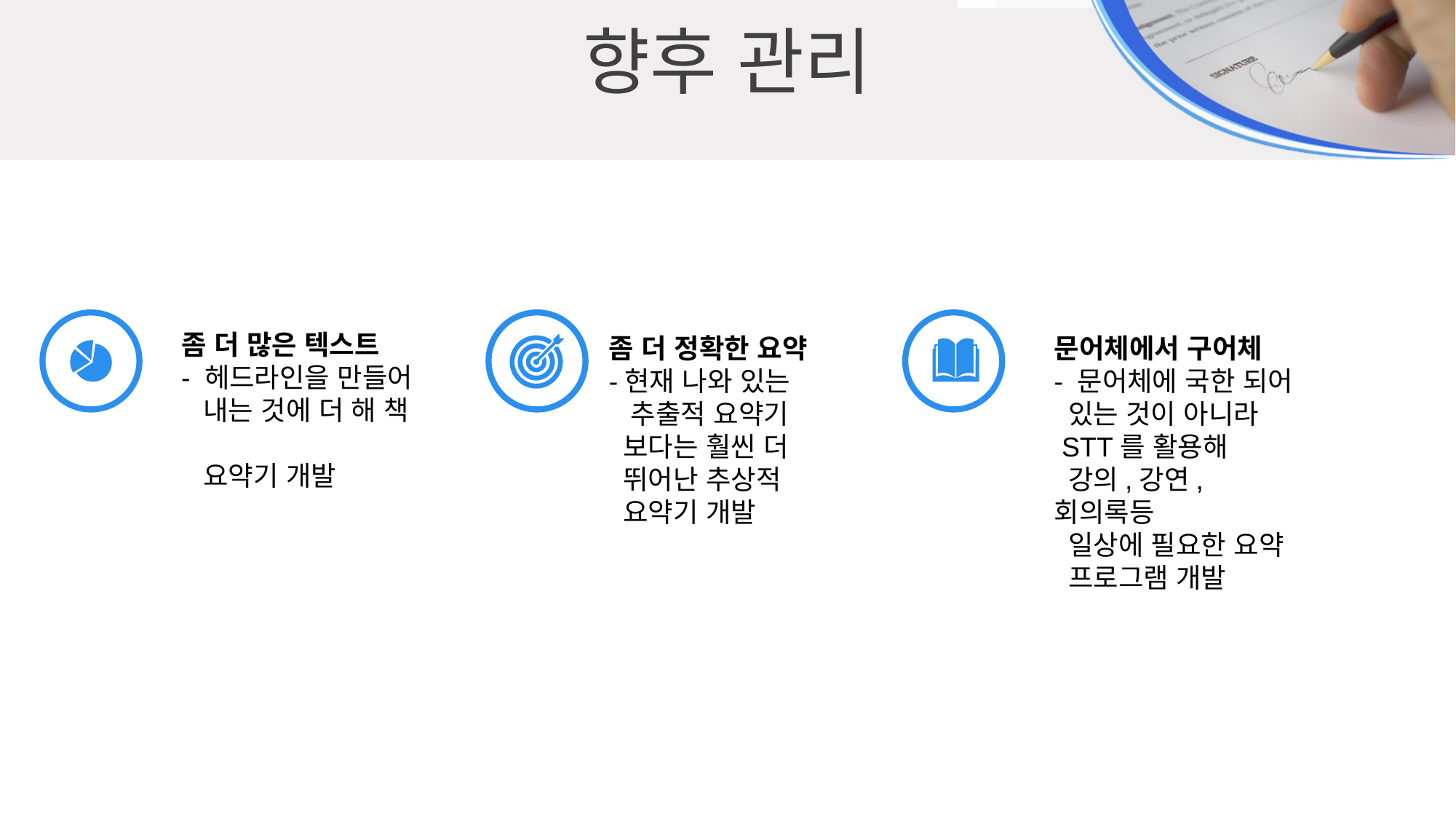

향후 관리

좀 더 많은 텍스트
- 헤드라인을 만들어
  내는 것에 더 해 책
  요약기 개발
좀 더 정확한 요약
-현재 나와 있는
  추출적 요약기
 보다는 훨씬 더
 뛰어난 추상적
 요약기 개발
문어체에서 구어체
- 문어체에 국한 되어
 있는 것이 아니라
 STT를 활용해
 강의,강연,회의록등
 일상에 필요한 요약
 프로그램 개발